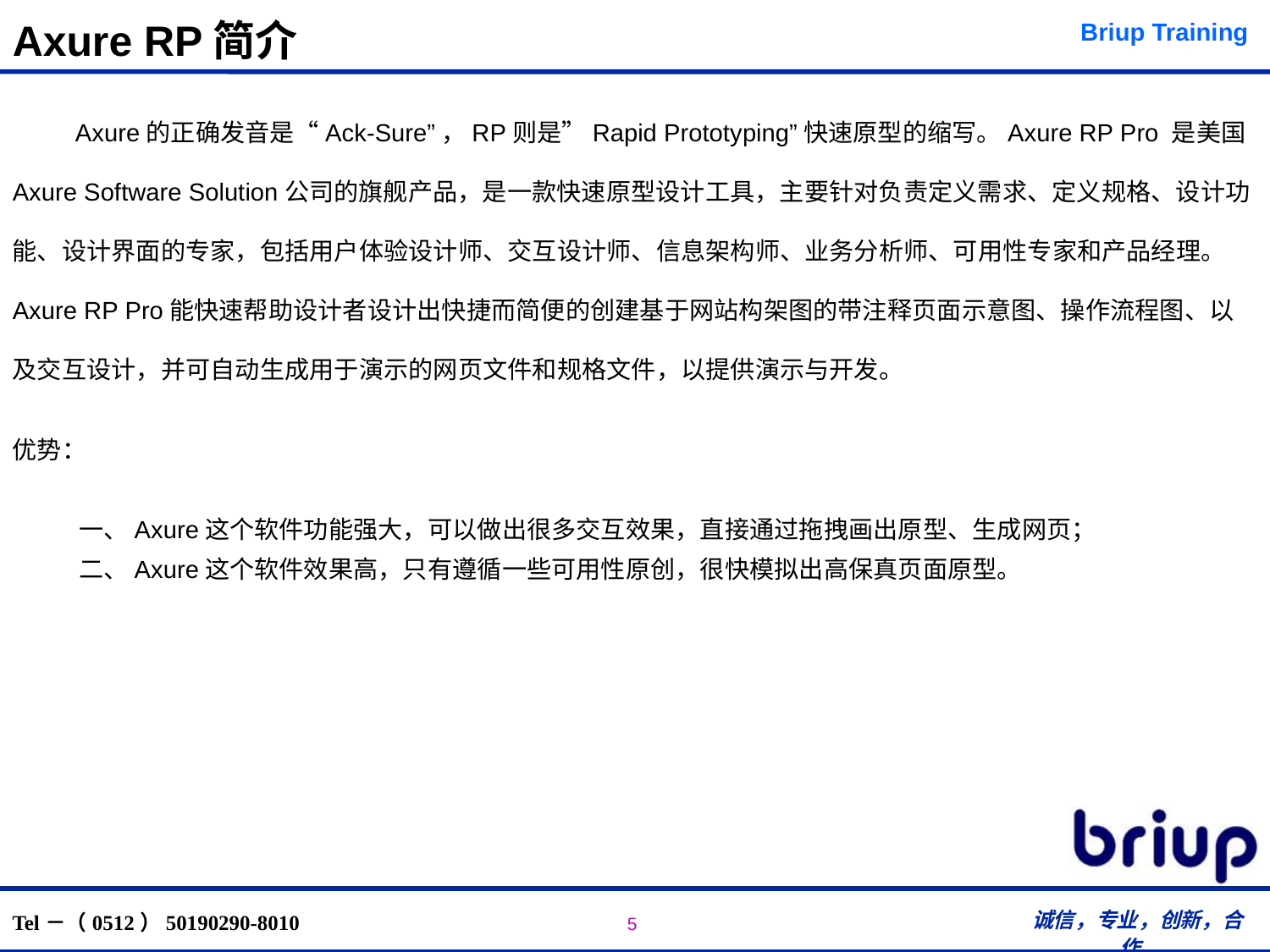

# Axure RP简介
         Axure的正确发音是“Ack-Sure”，RP则是”Rapid Prototyping”快速原型的缩写。Axure RP Pro 是美国Axure Software Solution公司的旗舰产品，是一款快速原型设计工具，主要针对负责定义需求、定义规格、设计功能、设计界面的专家，包括用户体验设计师、交互设计师、信息架构师、业务分析师、可用性专家和产品经理。 Axure RP Pro能快速帮助设计者设计出快捷而简便的创建基于网站构架图的带注释页面示意图、操作流程图、以及交互设计，并可自动生成用于演示的网页文件和规格文件，以提供演示与开发。
优势：
           一、Axure这个软件功能强大，可以做出很多交互效果，直接通过拖拽画出原型、生成网页；
           二、Axure这个软件效果高，只有遵循一些可用性原创，很快模拟出高保真页面原型。